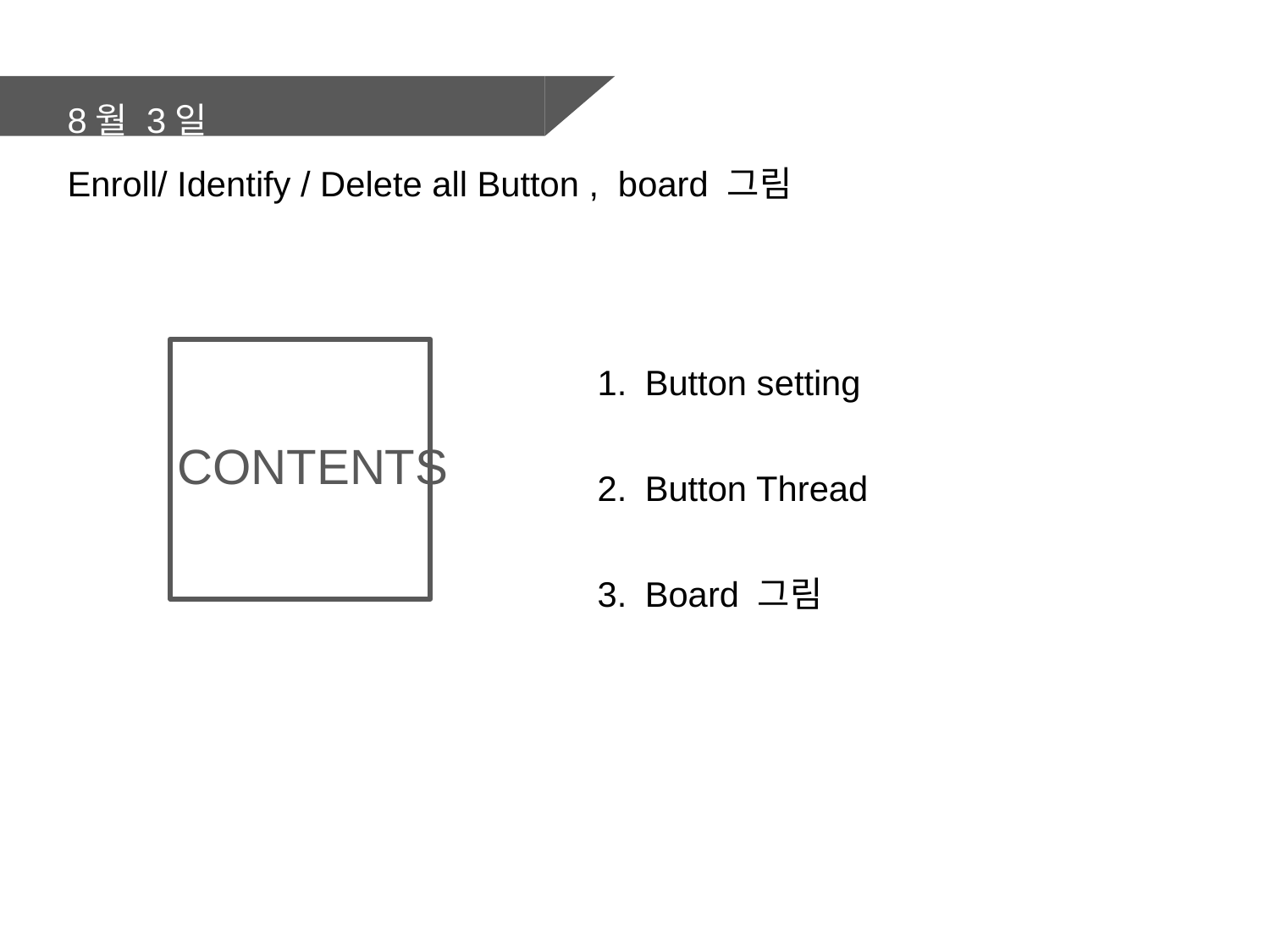

8월 3일
Enroll/ Identify / Delete all Button ,  board 그림
Button setting
Button Thread
Board 그림

CONTENTS